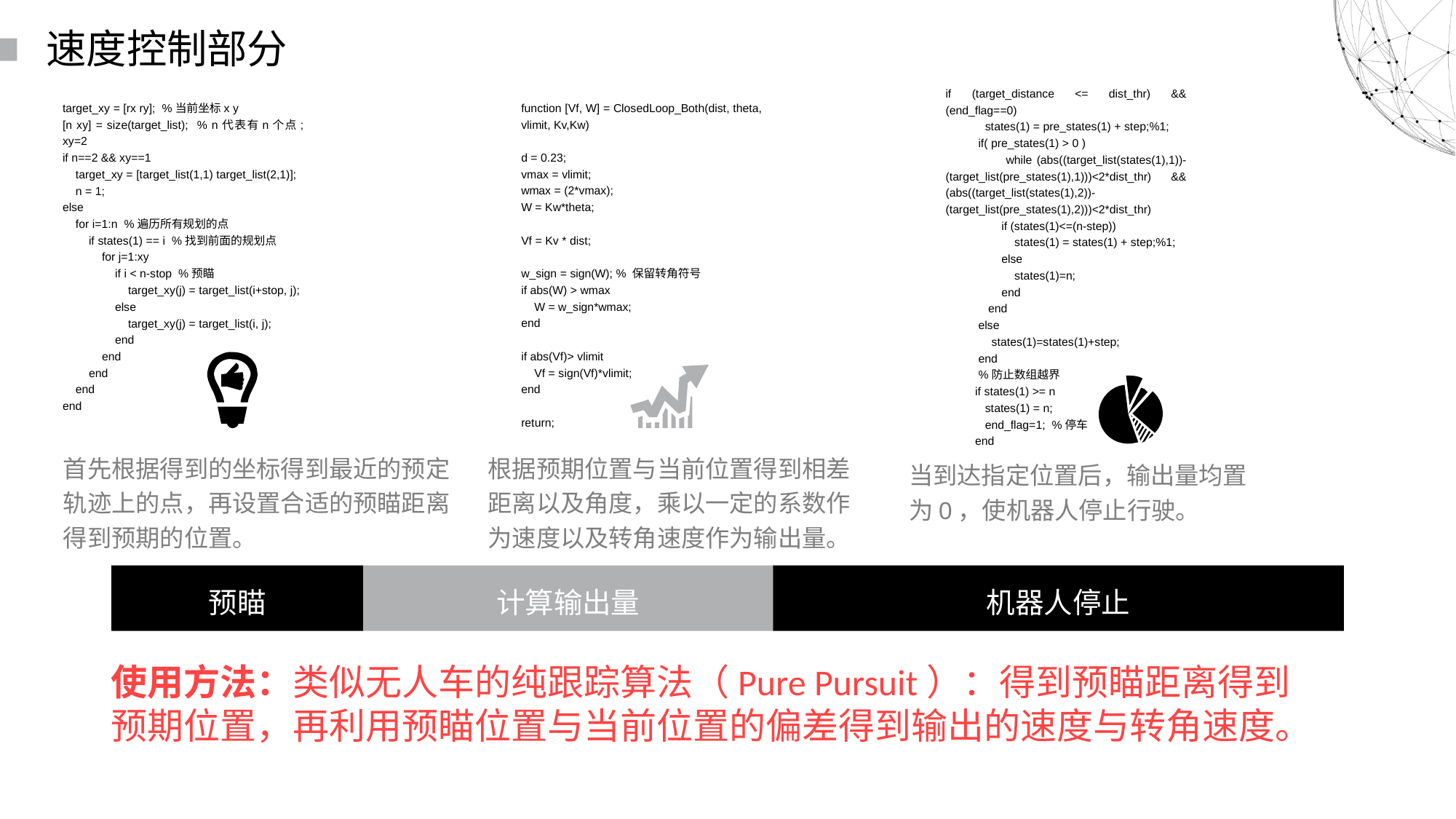

速度控制部分

if (target_distance <= dist_thr) && (end_flag==0)
            states(1) = pre_states(1) + step;%1;
          if( pre_states(1) > 0 )
             while (abs((target_list(states(1),1))-(target_list(pre_states(1),1)))<2*dist_thr) && (abs((target_list(states(1),2))-(target_list(pre_states(1),2)))<2*dist_thr)
                 if (states(1)<=(n-step))
                     states(1) = states(1) + step;%1;
                 else
                     states(1)=n;
                 end
             end
          else
              states(1)=states(1)+step;
          end
          %防止数组越界
         if states(1) >= n
            states(1) = n;
            end_flag=1;  %停车
         end

target_xy = [rx ry];  %当前坐标x y
[n xy] = size(target_list);  % n代表有n个点; xy=2
if n==2 && xy==1
    target_xy = [target_list(1,1) target_list(2,1)];
    n = 1;
else
    for i=1:n  %遍历所有规划的点
        if states(1) == i  %找到前面的规划点
            for j=1:xy
                if i < n-stop  %预瞄
                    target_xy(j) = target_list(i+stop, j);
                else
                    target_xy(j) = target_list(i, j);
                end
            end
        end
    end
end
根据预期位置与当前位置得到相差
距离以及角度，乘以一定的系数作
为速度以及转角速度作为输出量。
function [Vf, W] = ClosedLoop_Both(dist, theta, vlimit, Kv,Kw)

d = 0.23;
vmax = vlimit;
wmax = (2*vmax);
W = Kw*theta;

Vf = Kv * dist;

w_sign = sign(W); % 保留转角符号
if abs(W) > wmax
    W = w_sign*wmax;
end

if abs(Vf)> vlimit
    Vf = sign(Vf)*vlimit;
end

return;

首先根据得到的坐标得到最近的预定
轨迹上的点，再设置合适的预瞄距离
得到预期的位置。
当到达指定位置后，输出量均置
为0，使机器人停止行驶。
预瞄
计算输出量
机器人停止
使用方法：类似无人车的纯跟踪算法（Pure Pursuit）：得到预瞄距离得到预期位置，再利用预瞄位置与当前位置的偏差得到输出的速度与转角速度。